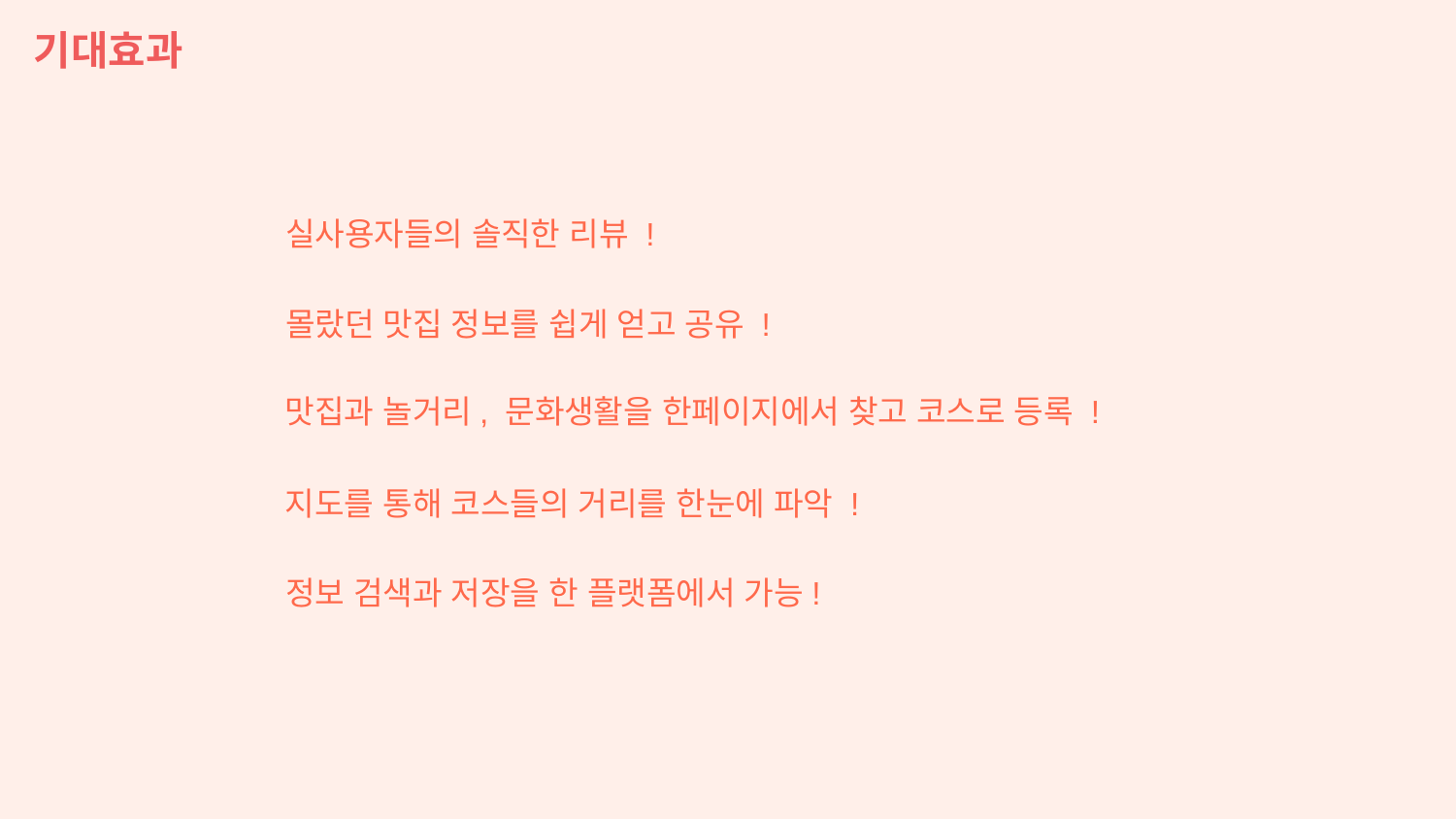

기대효과
실사용자들의 솔직한 리뷰 !
몰랐던 맛집 정보를 쉽게 얻고 공유 !
맛집과 놀거리, 문화생활을 한페이지에서 찾고 코스로 등록 !
지도를 통해 코스들의 거리를 한눈에 파악 !
정보 검색과 저장을 한 플랫폼에서 가능!